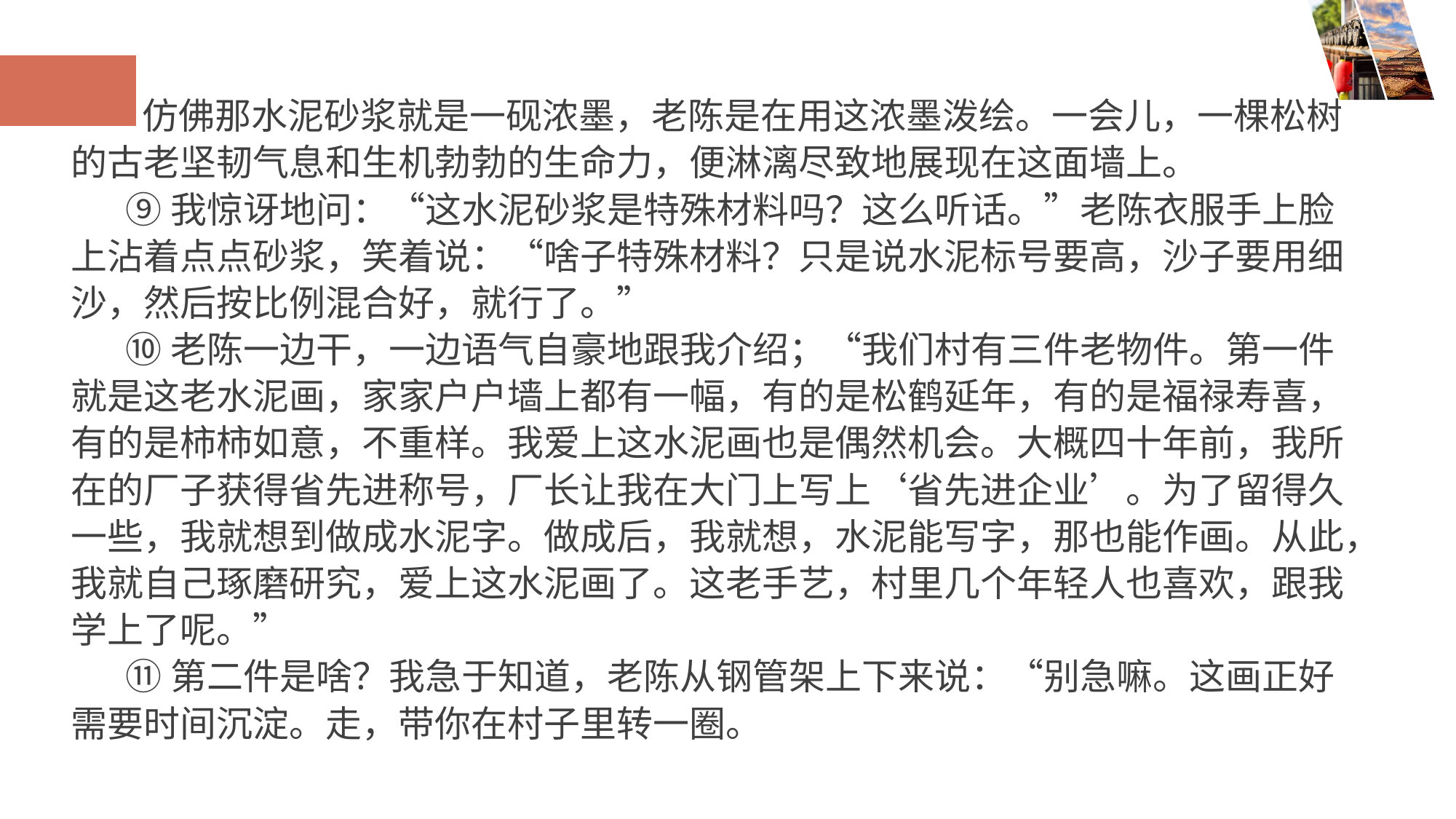

仿佛那水泥砂浆就是一砚浓墨，老陈是在用这浓墨泼绘。一会儿，一棵松树的古老坚韧气息和生机勃勃的生命力，便淋漓尽致地展现在这面墙上。
⑨我惊讶地问：“这水泥砂浆是特殊材料吗？这么听话。”老陈衣服手上脸上沾着点点砂浆，笑着说：“啥子特殊材料？只是说水泥标号要高，沙子要用细沙，然后按比例混合好，就行了。”
⑩老陈一边干，一边语气自豪地跟我介绍；“我们村有三件老物件。第一件就是这老水泥画，家家户户墙上都有一幅，有的是松鹤延年，有的是福禄寿喜，有的是柿柿如意，不重样。我爱上这水泥画也是偶然机会。大概四十年前，我所在的厂子获得省先进称号，厂长让我在大门上写上‘省先进企业’。为了留得久一些，我就想到做成水泥字。做成后，我就想，水泥能写字，那也能作画。从此，我就自己琢磨研究，爱上这水泥画了。这老手艺，村里几个年轻人也喜欢，跟我学上了呢。”
⑪第二件是啥？我急于知道，老陈从钢管架上下来说：“别急嘛。这画正好需要时间沉淀。走，带你在村子里转一圈。

您的内容打在这里，或者通过复制您的文本后，在此框中选择粘贴，并选择只保留文字。
您的内容打在这里，或者通过复制您的文本后，在此框中选择粘贴，并选择只保留文字。
您的内容打在这里，或者通过复制您的文本后，在此框中选择粘贴，并选择只保留文字。